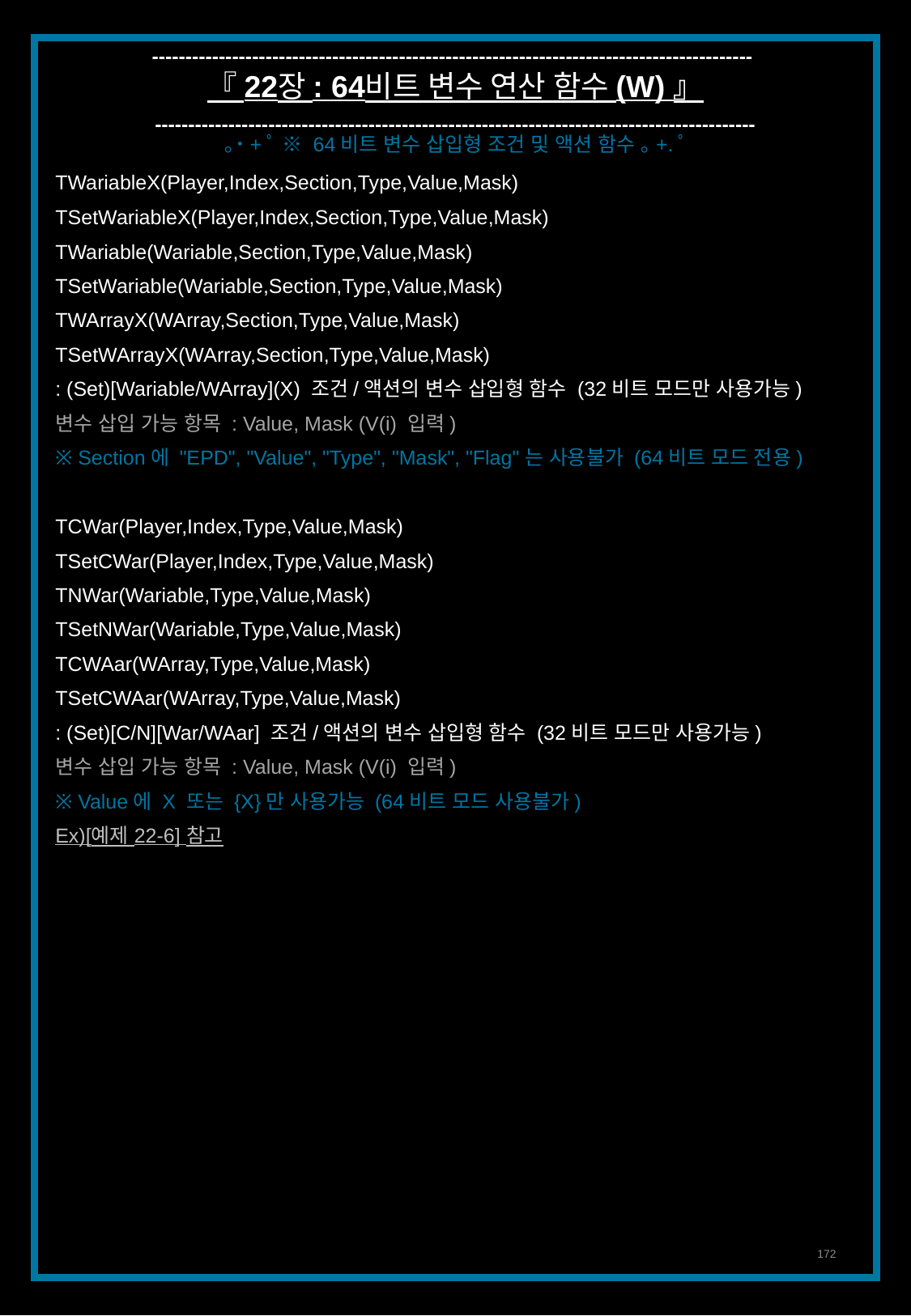

------------------------------------------------------------------------------------------
『 22장 : 64비트 변수 연산 함수 (W) 』
------------------------------------------------------------------------------------------

｡˙+ﾟ ※ 64비트 변수 삽입형 조건 및 액션 함수 ｡+.ﾟ
TWariableX(Player,Index,Section,Type,Value,Mask)
TSetWariableX(Player,Index,Section,Type,Value,Mask)
TWariable(Wariable,Section,Type,Value,Mask)
TSetWariable(Wariable,Section,Type,Value,Mask)
TWArrayX(WArray,Section,Type,Value,Mask)
TSetWArrayX(WArray,Section,Type,Value,Mask)
: (Set)[Wariable/WArray](X) 조건/액션의 변수 삽입형 함수 (32비트 모드만 사용가능)
변수 삽입 가능 항목 : Value, Mask (V(i) 입력)
※ Section에 "EPD", "Value", "Type", "Mask", "Flag"는 사용불가 (64비트 모드 전용)

TCWar(Player,Index,Type,Value,Mask)
TSetCWar(Player,Index,Type,Value,Mask)
TNWar(Wariable,Type,Value,Mask)
TSetNWar(Wariable,Type,Value,Mask)
TCWAar(WArray,Type,Value,Mask)
TSetCWAar(WArray,Type,Value,Mask)
: (Set)[C/N][War/WAar] 조건/액션의 변수 삽입형 함수 (32비트 모드만 사용가능)
변수 삽입 가능 항목 : Value, Mask (V(i) 입력)
※ Value에 X 또는 {X}만 사용가능 (64비트 모드 사용불가)
Ex)[예제 22-6] 참고
172